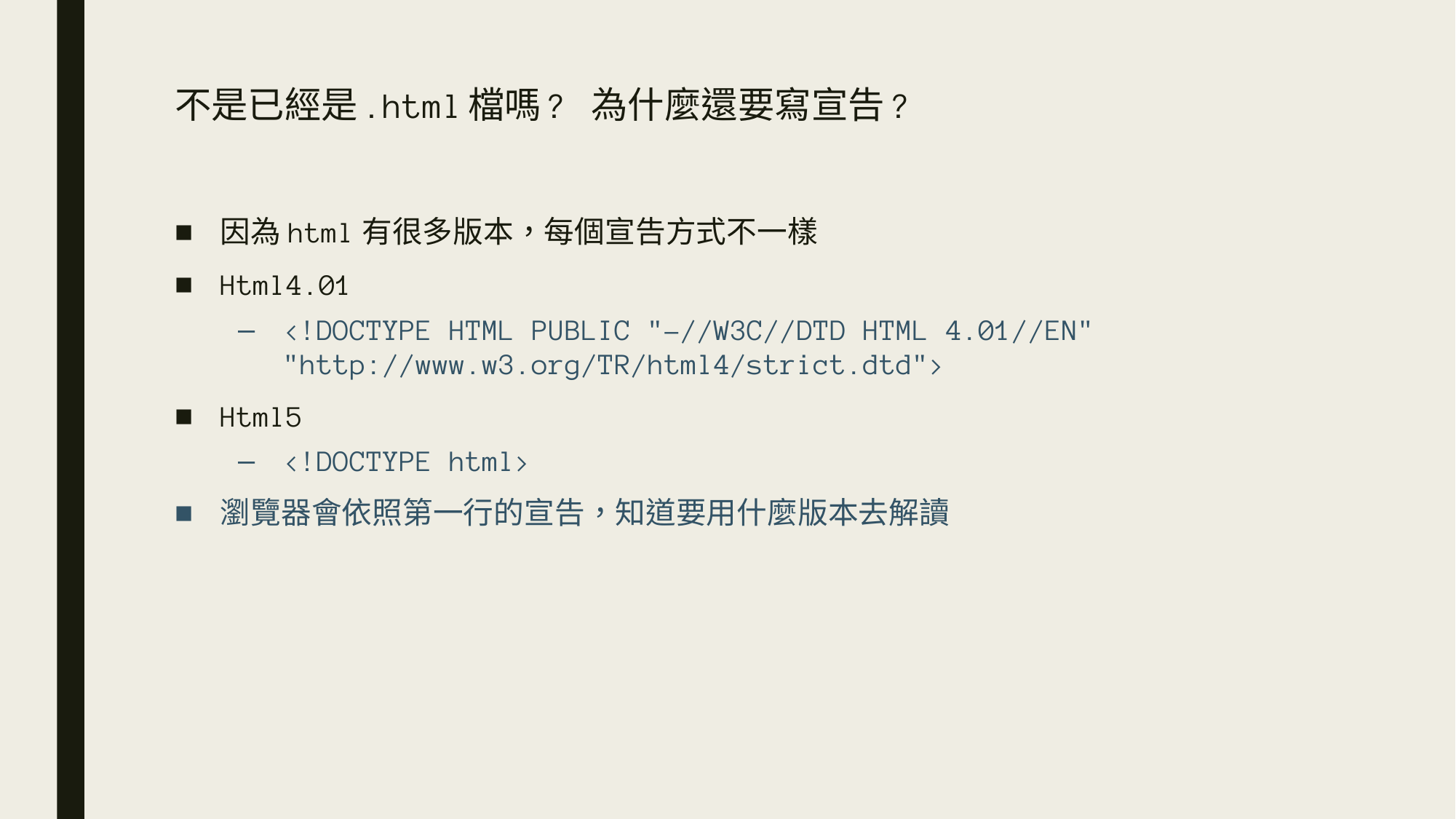

# 不是已經是.html檔嗎? 為什麼還要寫宣告?
因為html有很多版本，每個宣告方式不一樣
Html4.01
<!DOCTYPE HTML PUBLIC "-//W3C//DTD HTML 4.01//EN" "http://www.w3.org/TR/html4/strict.dtd">
Html5
<!DOCTYPE html>
瀏覽器會依照第一行的宣告，知道要用什麼版本去解讀